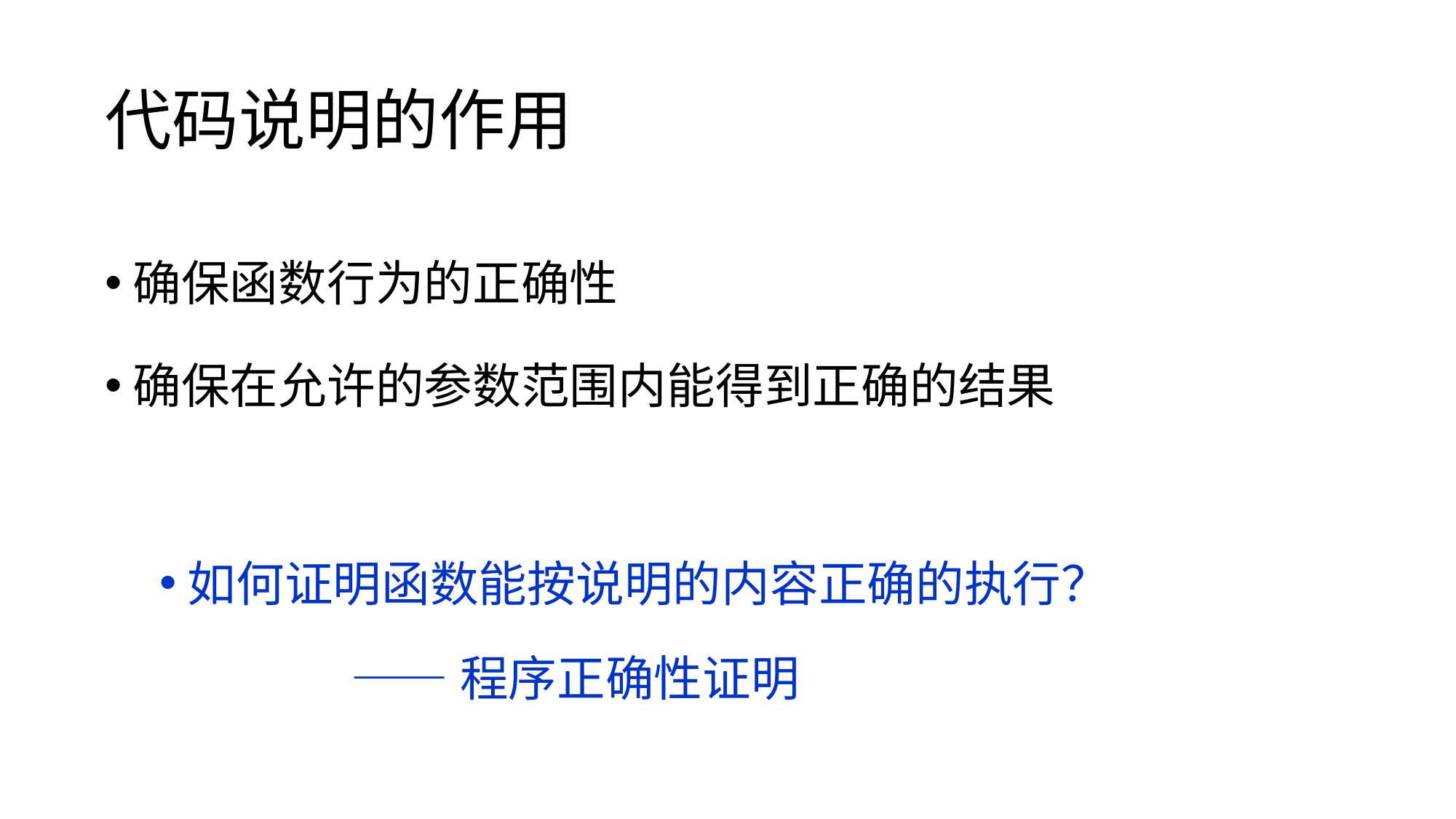

代码说明的作用
确保函数行为的正确性
确保在允许的参数范围内能得到正确的结果

如何证明函数能按说明的内容正确的执行？
		——程序正确性证明